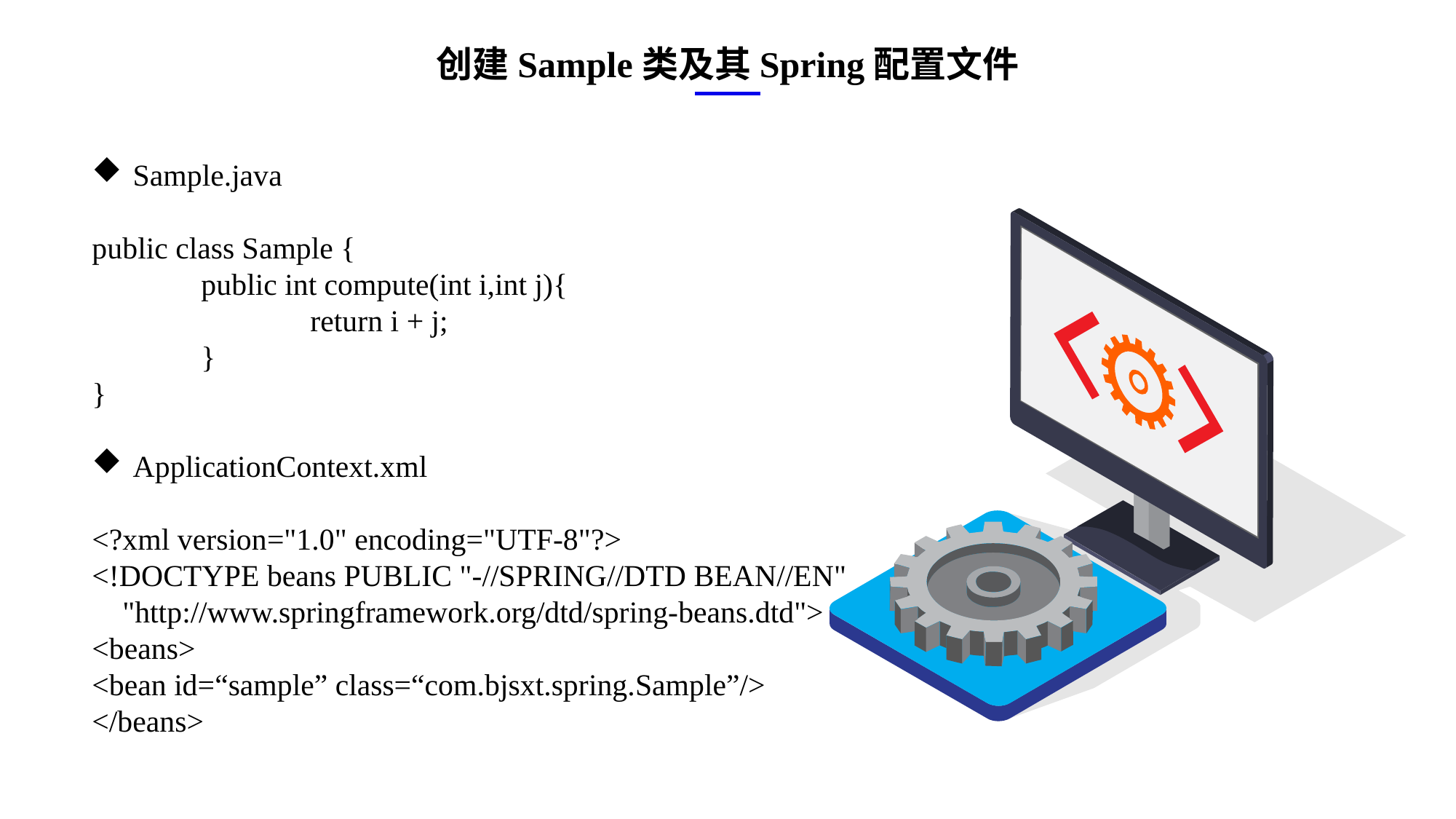

创建Sample类及其Spring配置文件
Sample.java

public class Sample {
	public int compute(int i,int j){
		return i + j;
	}
}

ApplicationContext.xml

<?xml version="1.0" encoding="UTF-8"?>
<!DOCTYPE beans PUBLIC "-//SPRING//DTD BEAN//EN"
    "http://www.springframework.org/dtd/spring-beans.dtd">
<beans>
<bean id=“sample” class=“com.bjsxt.spring.Sample”/>
</beans>

e7d195523061f1c0ae0eb3eed39d2bcef4622b2499a05fe6567B54A876BEB457BD1EB8EBE9915191D1FA2E860D28D251AB291D9CBBDD28D4BD16020FD75D8281481517FC21E86E4C931520AFA1087E92E357E3DB373CA326F6F926B1A67F681E99E875FFD293B2C32B3919AE4D43F9436862A7DD54F9346DF3662D8AB7319030EF75D53FF682DE13